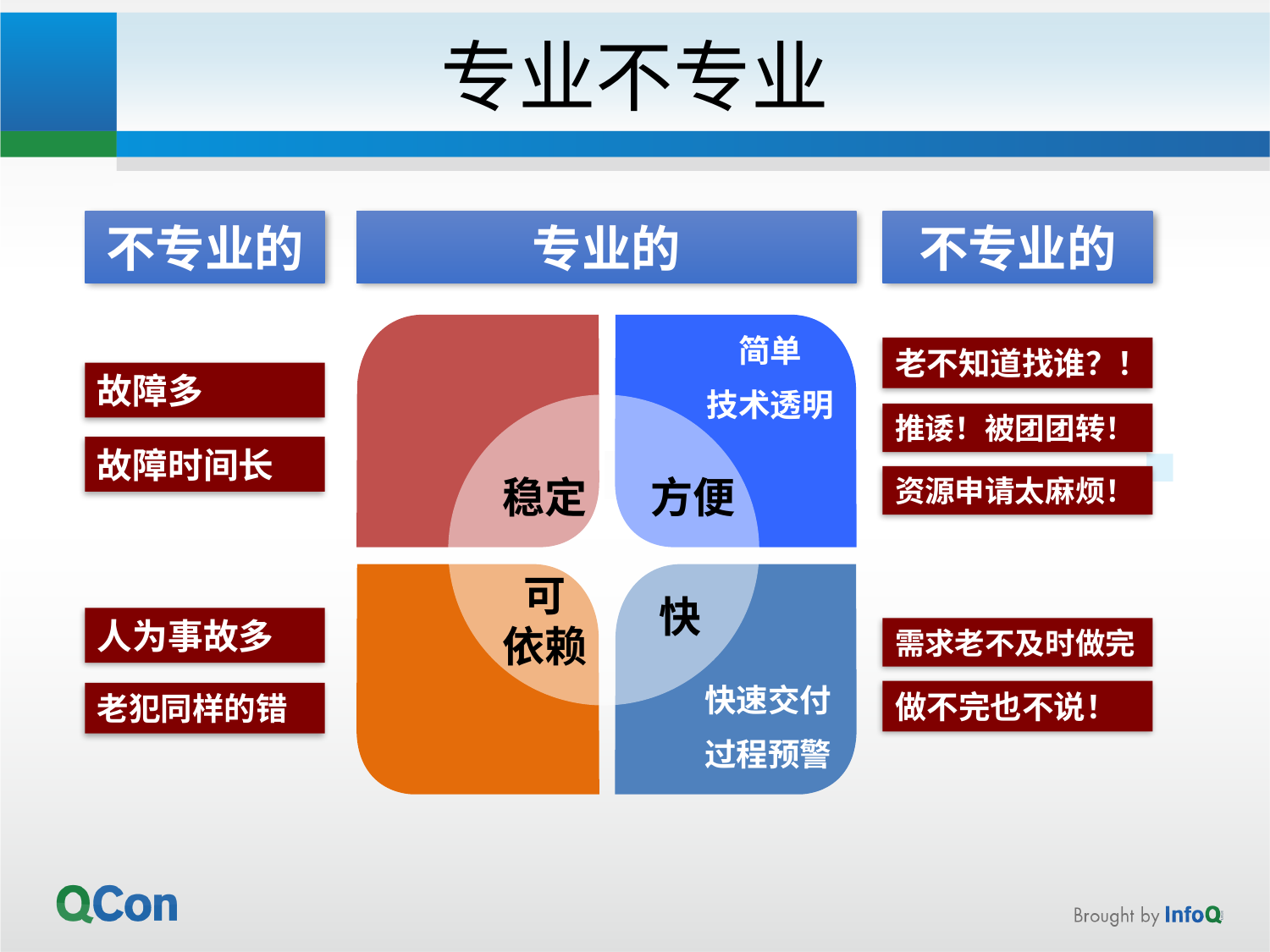

# 专业不专业
专业的
不专业的
不专业的

简单
技术透明
老不知道找谁？！
故障多

推诿！被团团转！
故障时间长
稳定
方便
资源申请太麻烦！
可
依赖

快
人为事故多
需求老不及时做完
快速交付
过程预警
做不完也不说！
老犯同样的错